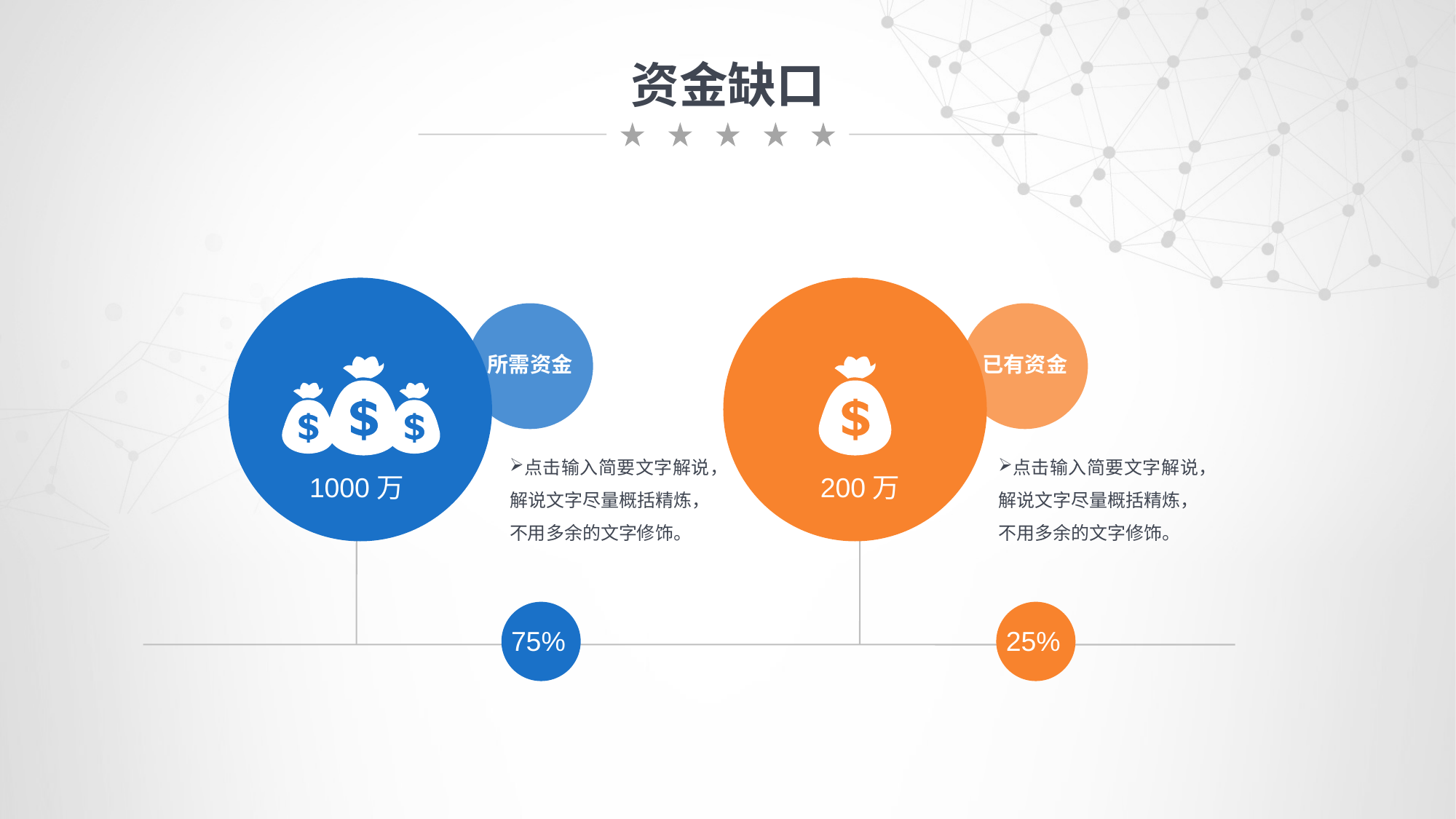

资金缺口

所需资金

已有资金
点击输入简要文字解说，解说文字尽量概括精炼，不用多余的文字修饰。
点击输入简要文字解说，解说文字尽量概括精炼，不用多余的文字修饰。
1000万
200万

75%

25%